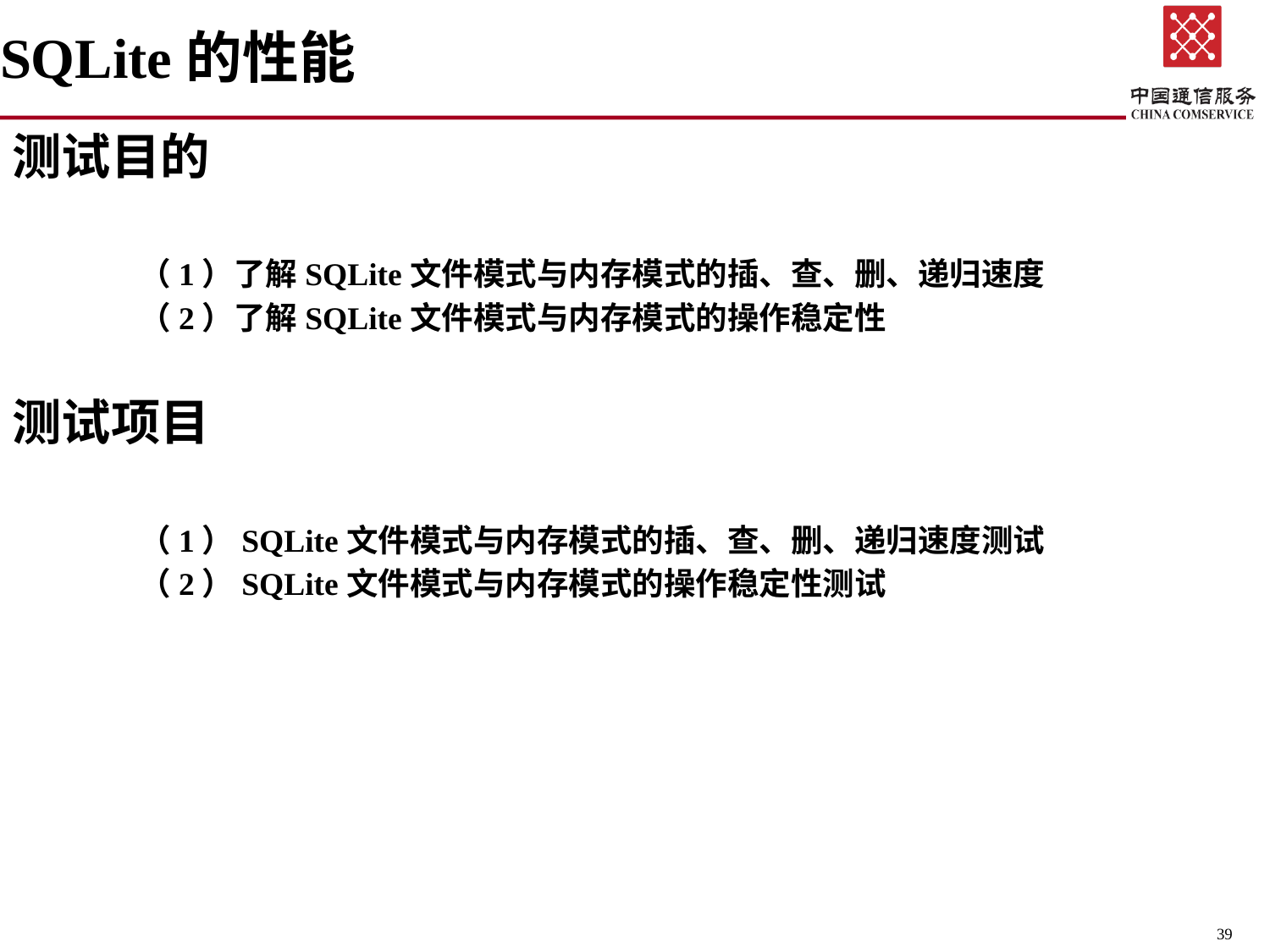

# SQLite的性能
测试目的

	（1）了解SQLite文件模式与内存模式的插、查、删、递归速度
	（2）了解SQLite文件模式与内存模式的操作稳定性

测试项目

	（1）SQLite文件模式与内存模式的插、查、删、递归速度测试
	（2）SQLite文件模式与内存模式的操作稳定性测试